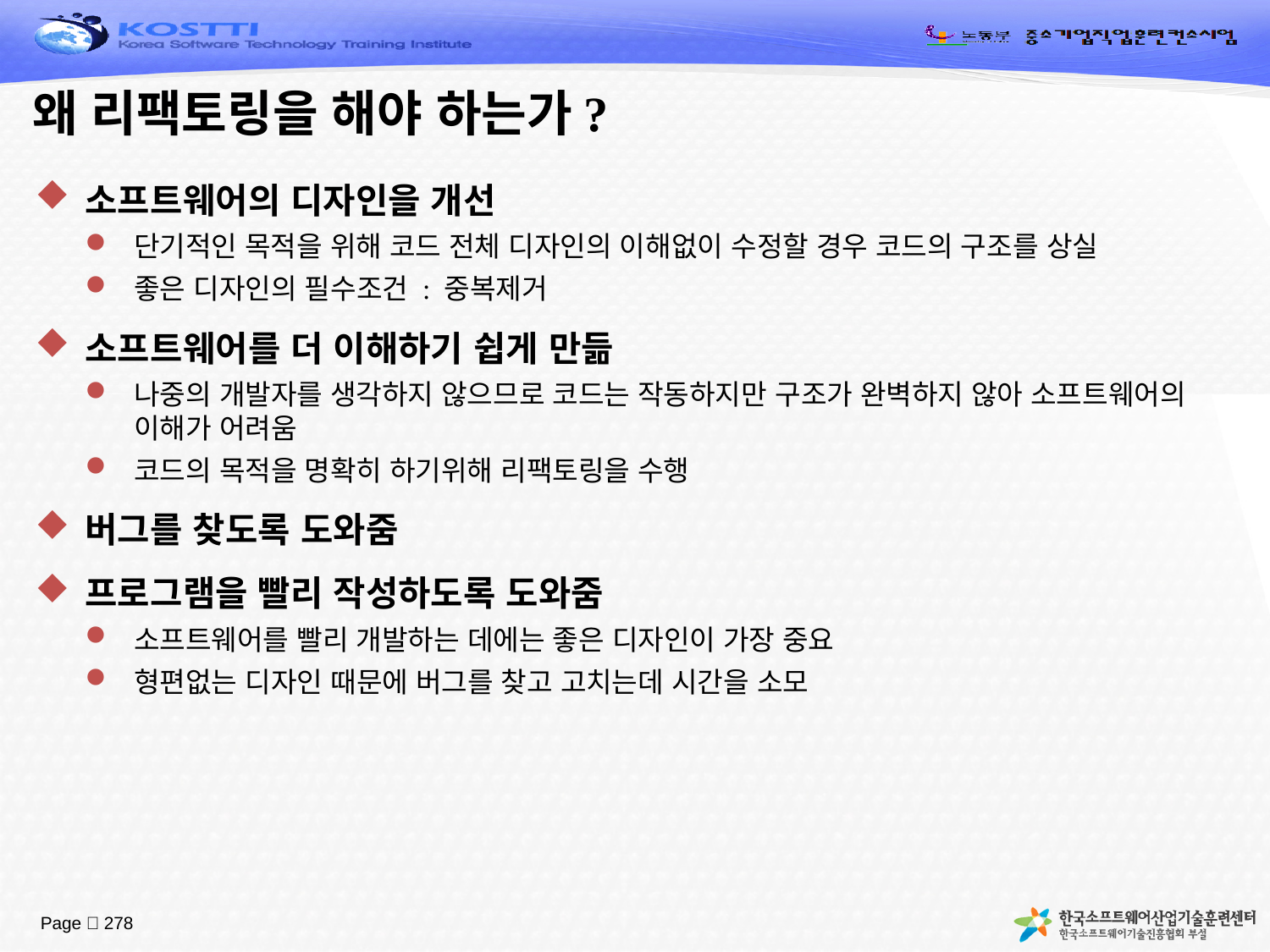

# 왜 리팩토링을 해야 하는가?
소프트웨어의 디자인을 개선
단기적인 목적을 위해 코드 전체 디자인의 이해없이 수정할 경우 코드의 구조를 상실
좋은 디자인의 필수조건 : 중복제거
소프트웨어를 더 이해하기 쉽게 만듦
나중의 개발자를 생각하지 않으므로 코드는 작동하지만 구조가 완벽하지 않아 소프트웨어의 이해가 어려움
코드의 목적을 명확히 하기위해 리팩토링을 수행
버그를 찾도록 도와줌
프로그램을 빨리 작성하도록 도와줌
소프트웨어를 빨리 개발하는 데에는 좋은 디자인이 가장 중요
형편없는 디자인 때문에 버그를 찾고 고치는데 시간을 소모